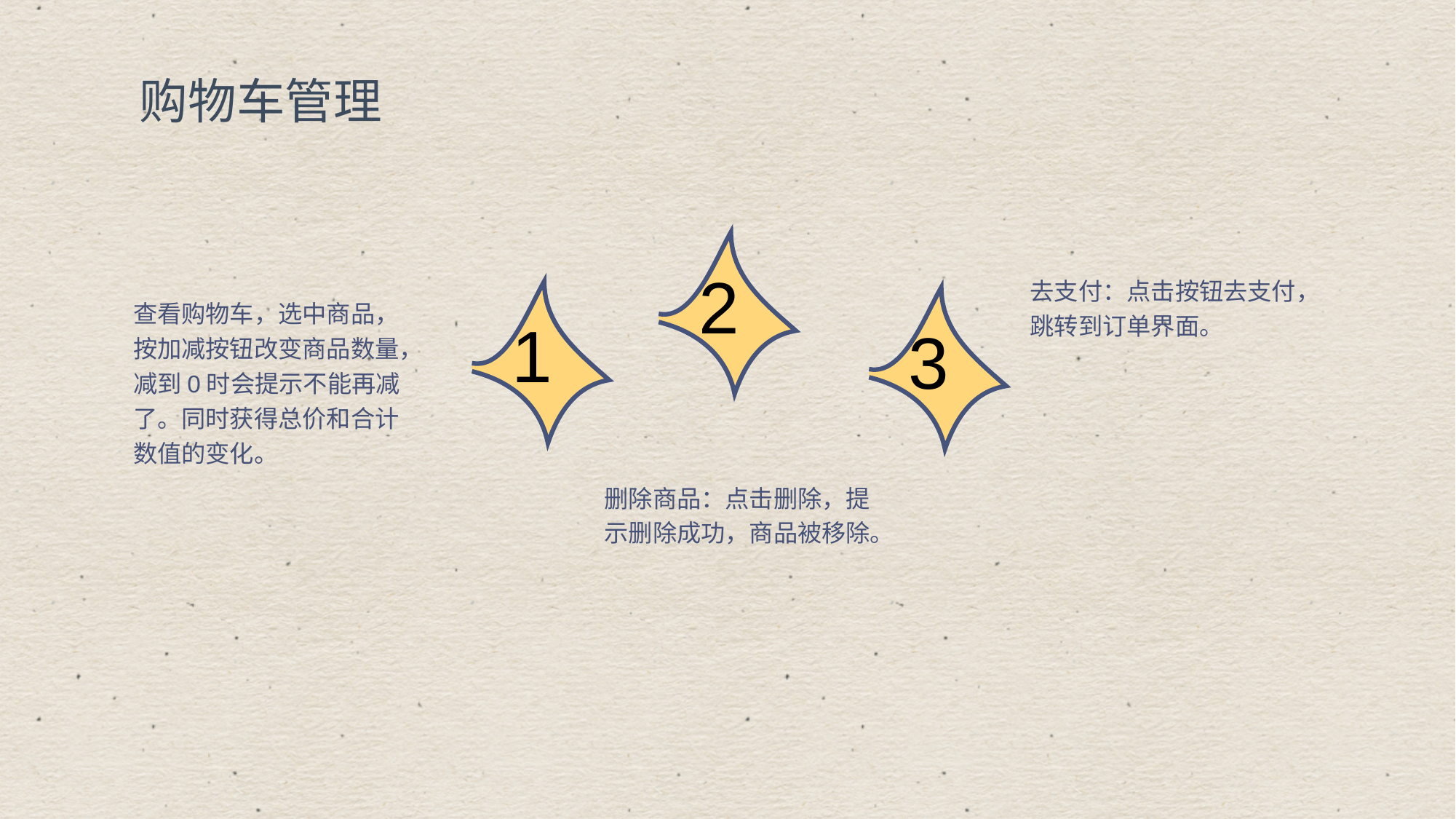

购物车管理

2
去支付：点击按钮去支付，跳转到订单界面。

1

3
查看购物车，选中商品，按加减按钮改变商品数量，减到0时会提示不能再减了。同时获得总价和合计数值的变化。
删除商品：点击删除，提示删除成功，商品被移除。